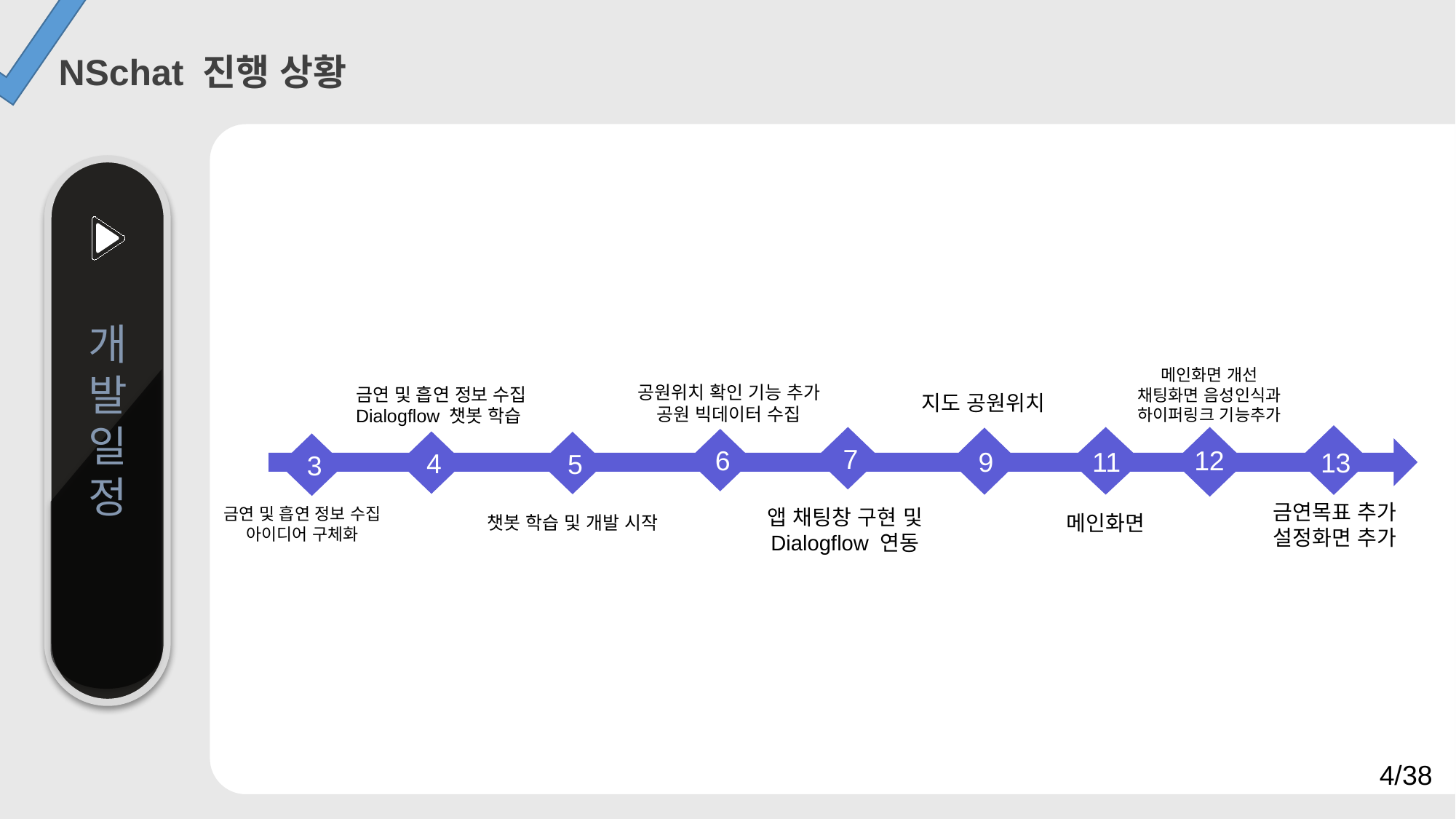

NSchat 진행 상황

개발일정
메인화면 개선
채팅화면 음성인식과 하이퍼링크 기능추가

공원위치 확인 기능 추가
공원 빅데이터 수집
금연 및 흡연 정보 수집
Dialogflow 챗봇 학습
지도 공원위치

7

9
6
4
5
3
12
11

13
금연목표 추가
설정화면 추가
금연 및 흡연 정보 수집
아이디어 구체화
앱 채팅창 구현 및 Dialogflow 연동
메인화면
챗봇 학습 및 개발 시작
4/38